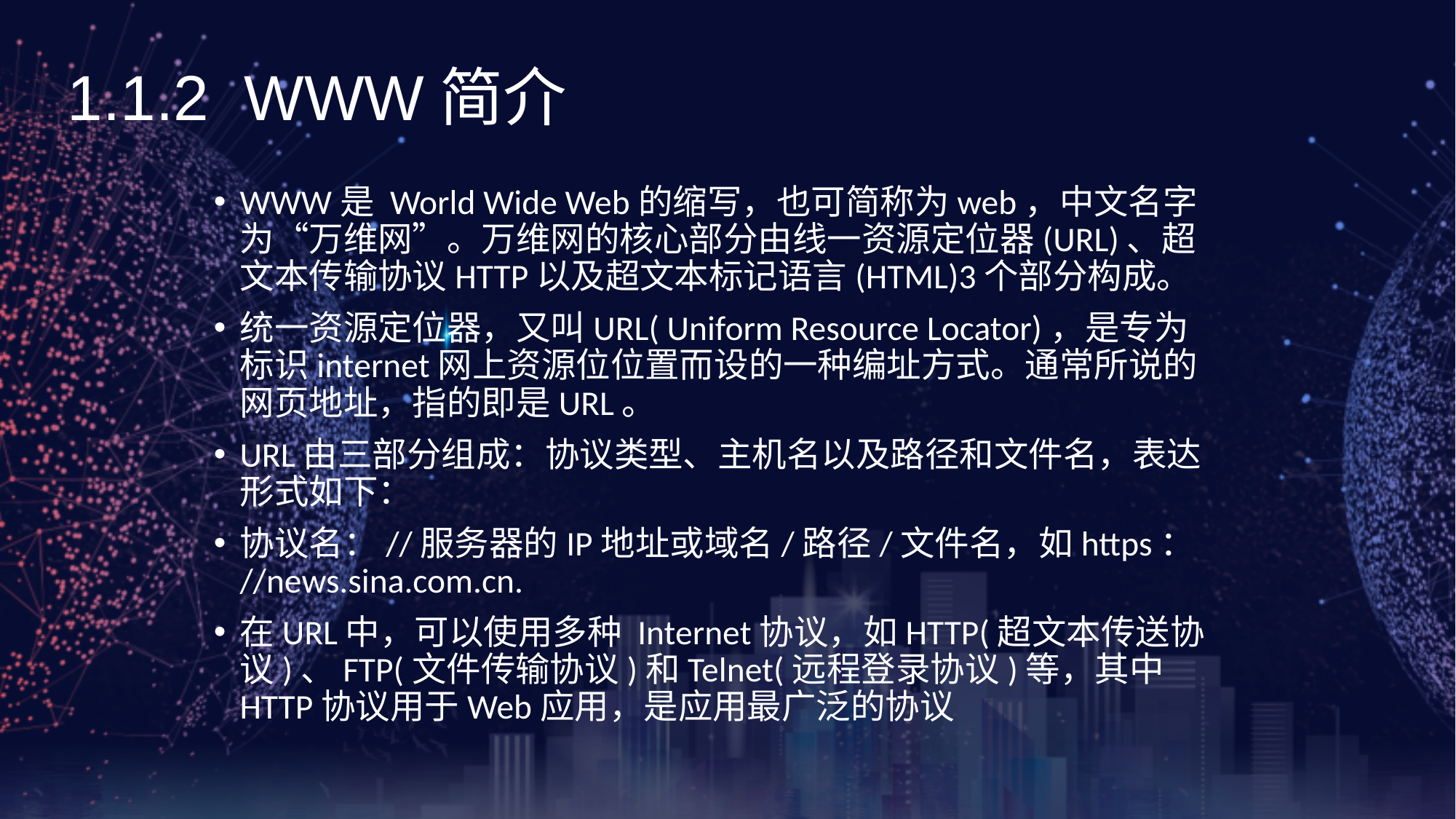

《网页设计与制作案例教程》（第3版）
1.1.2  WWW简介
WWW是 World Wide Web的缩写，也可简称为web，中文名字为“万维网”。万维网的核心部分由线一资源定位器(URL)、超文本传输协议HTTP以及超文本标记语言(HTML)3个部分构成。
统一资源定位器，又叫URL( Uniform Resource Locator)，是专为标识internet网上资源位位置而设的一种编址方式。通常所说的网页地址，指的即是URL。
URL由三部分组成：协议类型、主机名以及路径和文件名，表达形式如下：
协议名：//服务器的IP地址或域名/路径/文件名，如https：//news.sina.com.cn.
在URL中，可以使用多种 Internet协议，如HTTP(超文本传送协议)、FTP(文件传输协议)和Telnet(远程登录协议)等，其中HTTP协议用于Web应用，是应用最广泛的协议